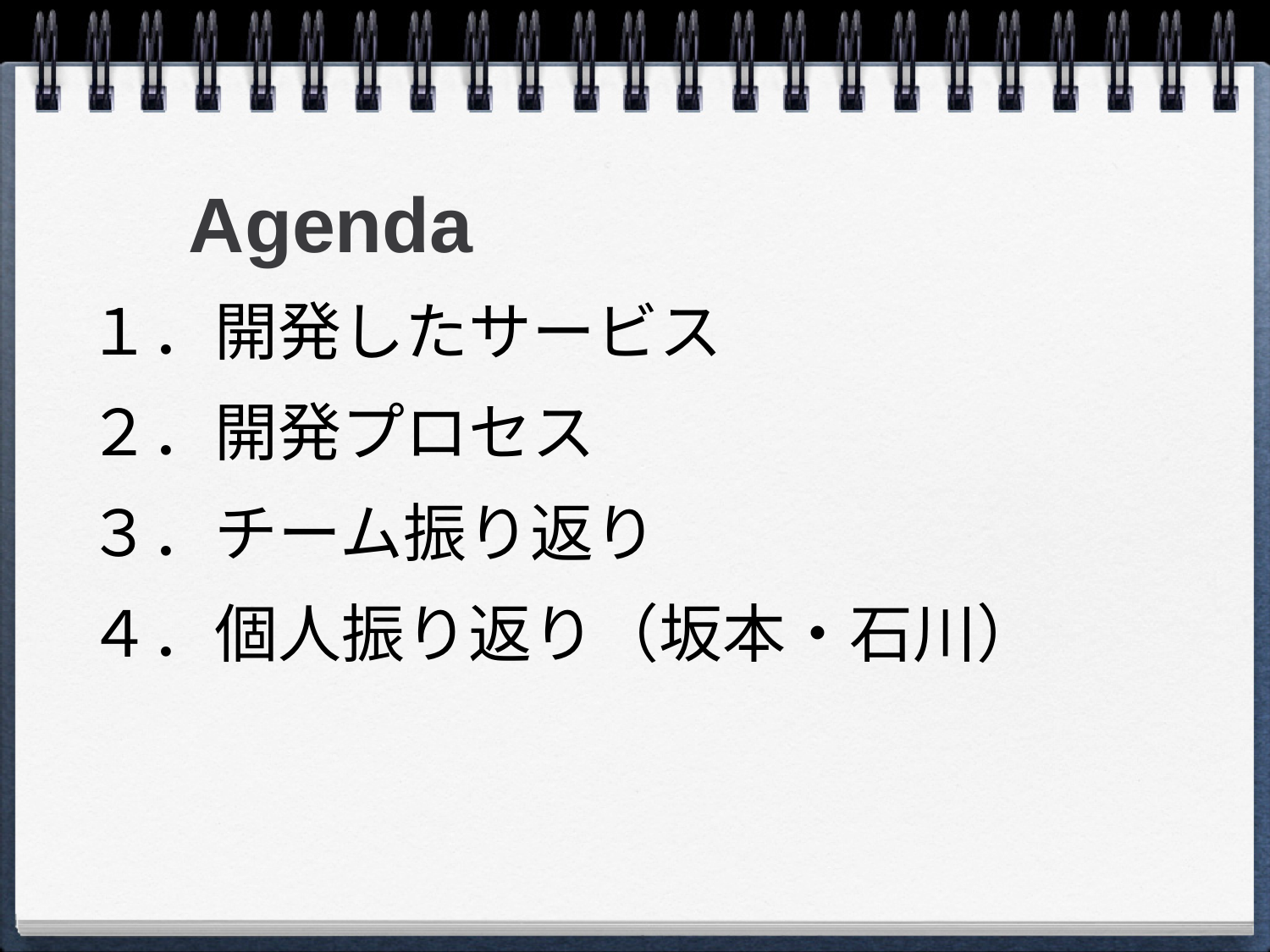

# Agenda
１．開発したサービス
２．開発プロセス
３．チーム振り返り
４．個人振り返り（坂本・石川）